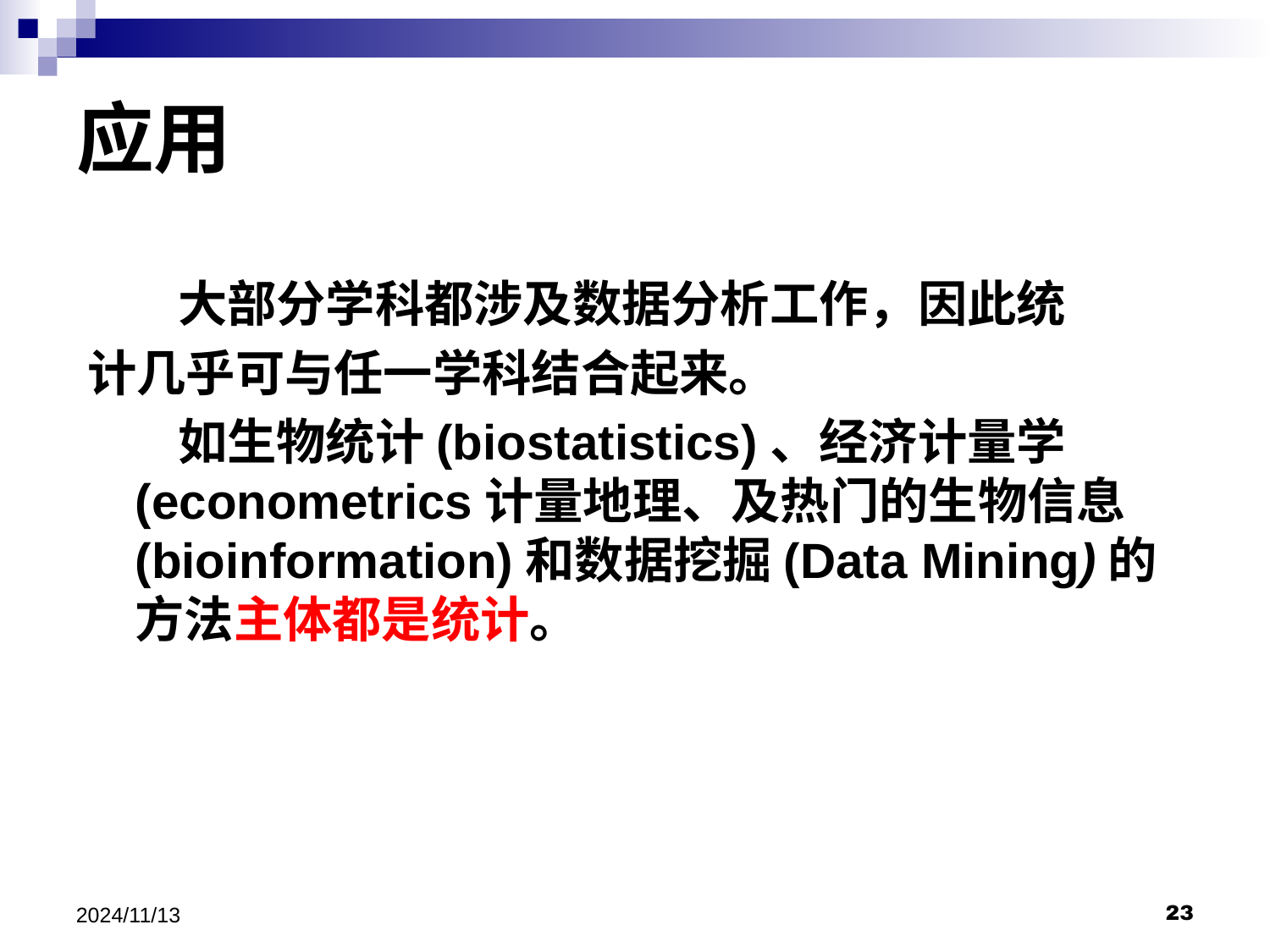

# 应用

       大部分学科都涉及数据分析工作，因此统
计几乎可与任一学科结合起来。
       如生物统计(biostatistics)、经济计量学(econometrics计量地理、及热门的生物信息(bioinformation)和数据挖掘(Data Mining)的方法主体都是统计。
2024/11/13
23